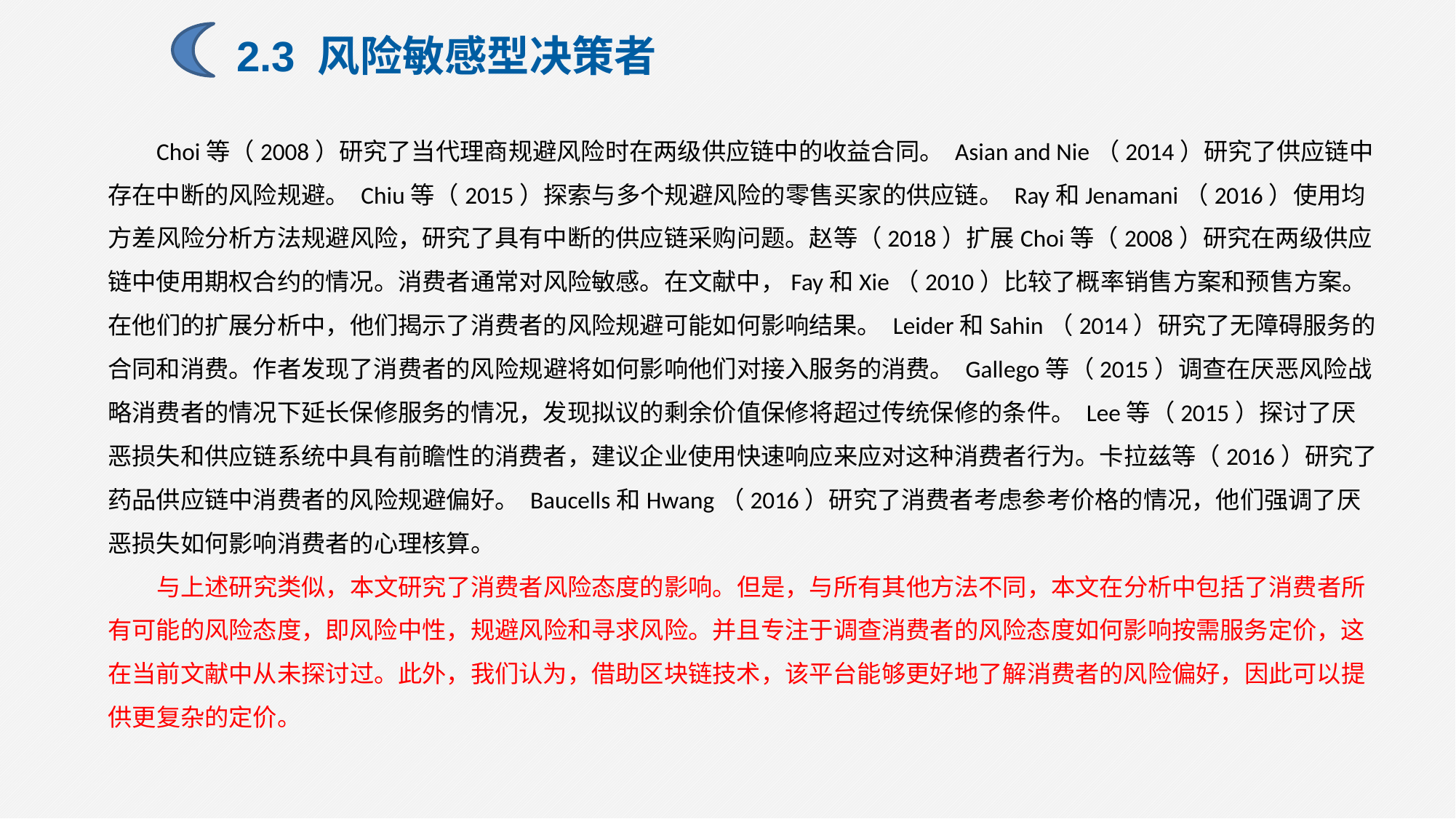

2.3 风险敏感型决策者
Choi等（2008）研究了当代理商规避风险时在两级供应链中的收益合同。 Asian and Nie（2014）研究了供应链中存在中断的风险规避。 Chiu等（2015）探索与多个规避风险的零售买家的供应链。 Ray和Jenamani（2016）使用均方差风险分析方法规避风险，研究了具有中断的供应链采购问题。赵等（2018）扩展Choi等（2008）研究在两级供应链中使用期权合约的情况。消费者通常对风险敏感。在文献中，Fay和Xie（2010）比较了概率销售方案和预售方案。在他们的扩展分析中，他们揭示了消费者的风险规避可能如何影响结果。 Leider和Sahin（2014）研究了无障碍服务的合同和消费。作者发现了消费者的风险规避将如何影响他们对接入服务的消费。 Gallego等（2015）调查在厌恶风险战略消费者的情况下延长保修服务的情况，发现拟议的剩余价值保修将超过传统保修的条件。 Lee等（2015）探讨了厌恶损失和供应链系统中具有前瞻性的消费者，建议企业使用快速响应来应对这种消费者行为。卡拉兹等（2016）研究了药品供应链中消费者的风险规避偏好。 Baucells和Hwang（2016）研究了消费者考虑参考价格的情况，他们强调了厌恶损失如何影响消费者的心理核算。
与上述研究类似，本文研究了消费者风险态度的影响。但是，与所有其他方法不同，本文在分析中包括了消费者所有可能的风险态度，即风险中性，规避风险和寻求风险。并且专注于调查消费者的风险态度如何影响按需服务定价，这在当前文献中从未探讨过。此外，我们认为，借助区块链技术，该平台能够更好地了解消费者的风险偏好，因此可以提供更复杂的定价。